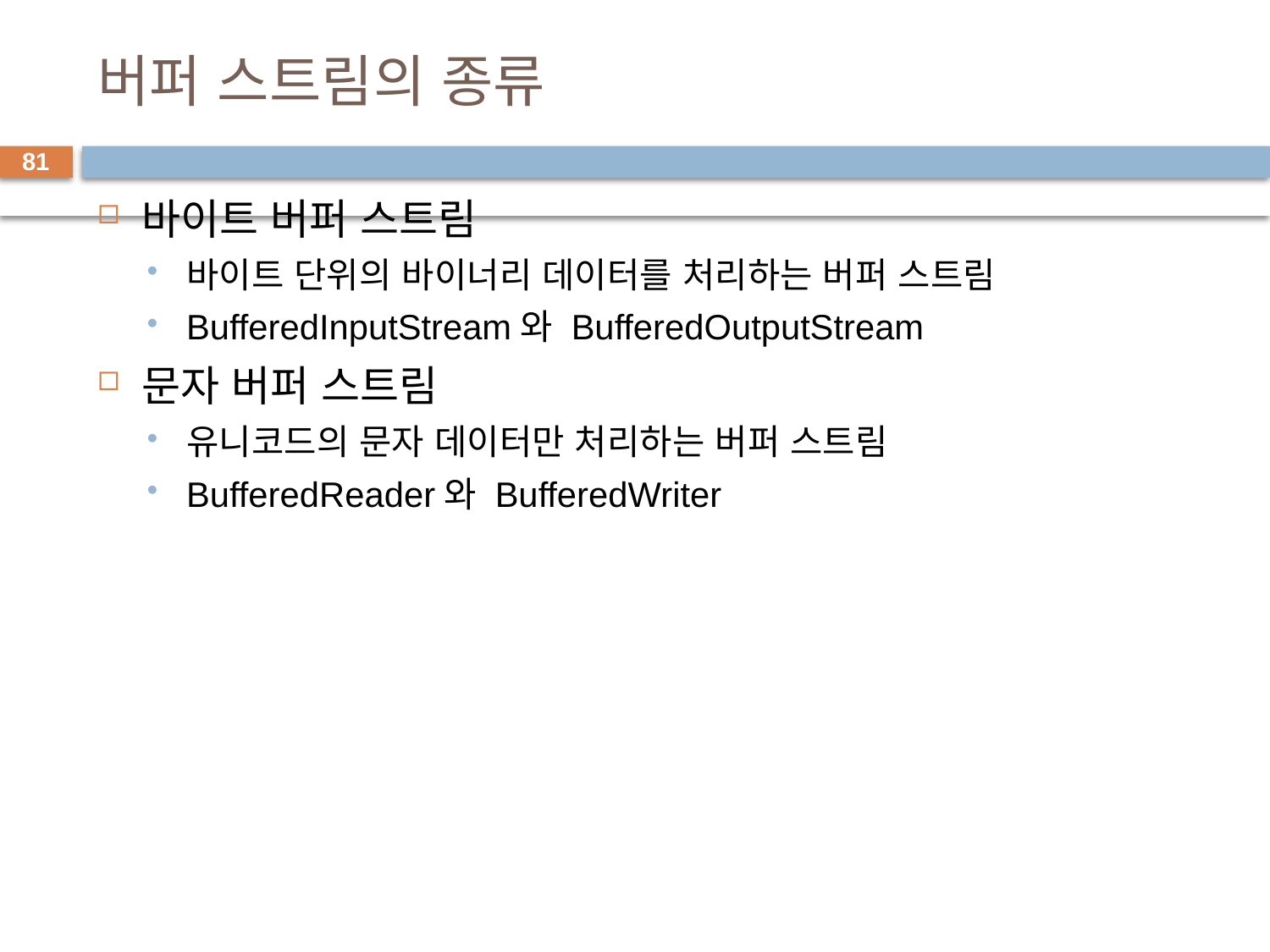

# 버퍼 스트림의 종류
81
바이트 버퍼 스트림
바이트 단위의 바이너리 데이터를 처리하는 버퍼 스트림
BufferedInputStream와 BufferedOutputStream
문자 버퍼 스트림
유니코드의 문자 데이터만 처리하는 버퍼 스트림
BufferedReader와 BufferedWriter